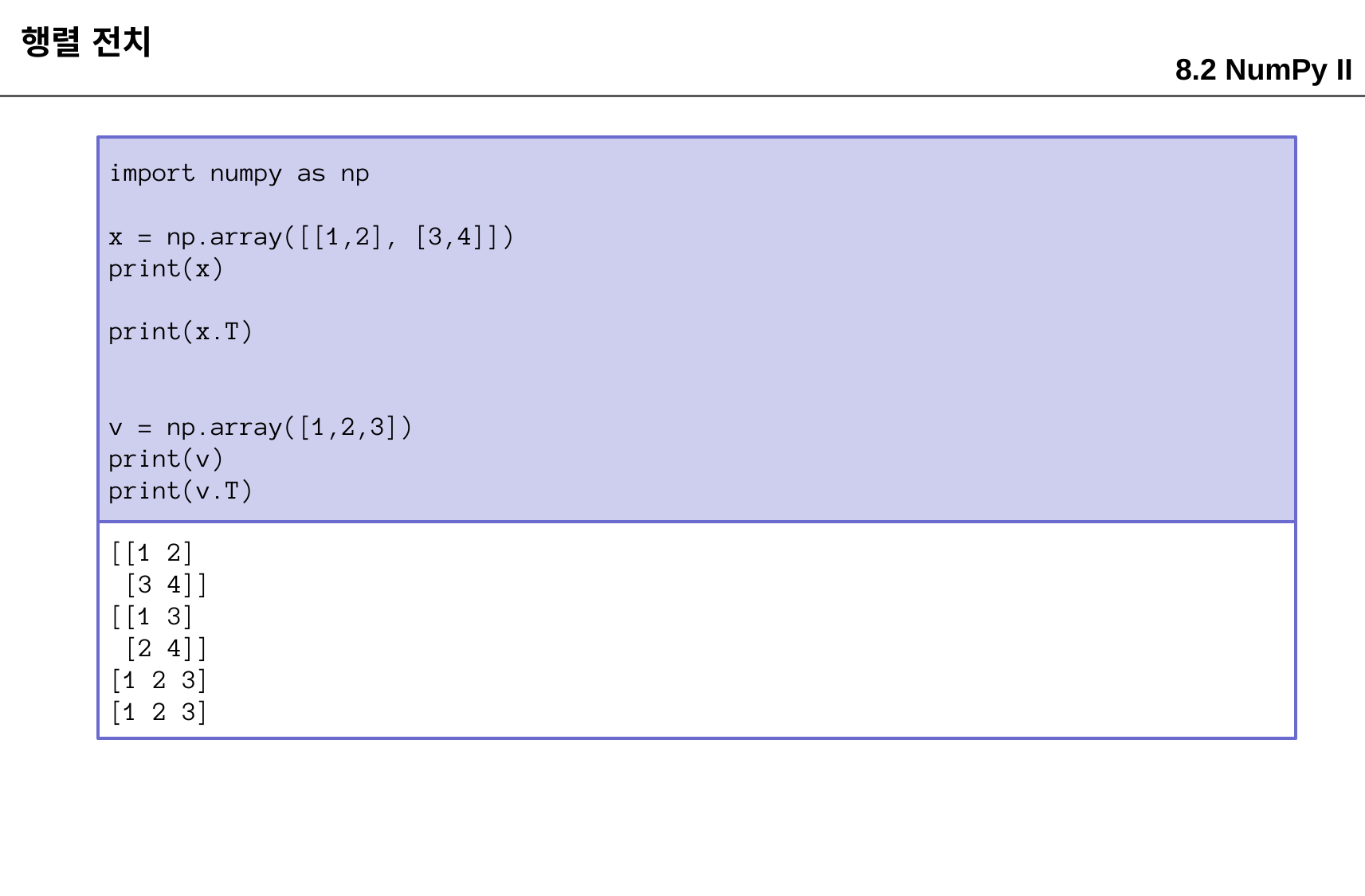

행렬 전치
8.2 NumPy II
import numpy as np

x = np.array([[1,2], [3,4]])
print(x)

print(x.T)

v = np.array([1,2,3])
print(v)
print(v.T)
[[1 2]
 [3 4]]
[[1 3]
 [2 4]]
[1 2 3]
[1 2 3]